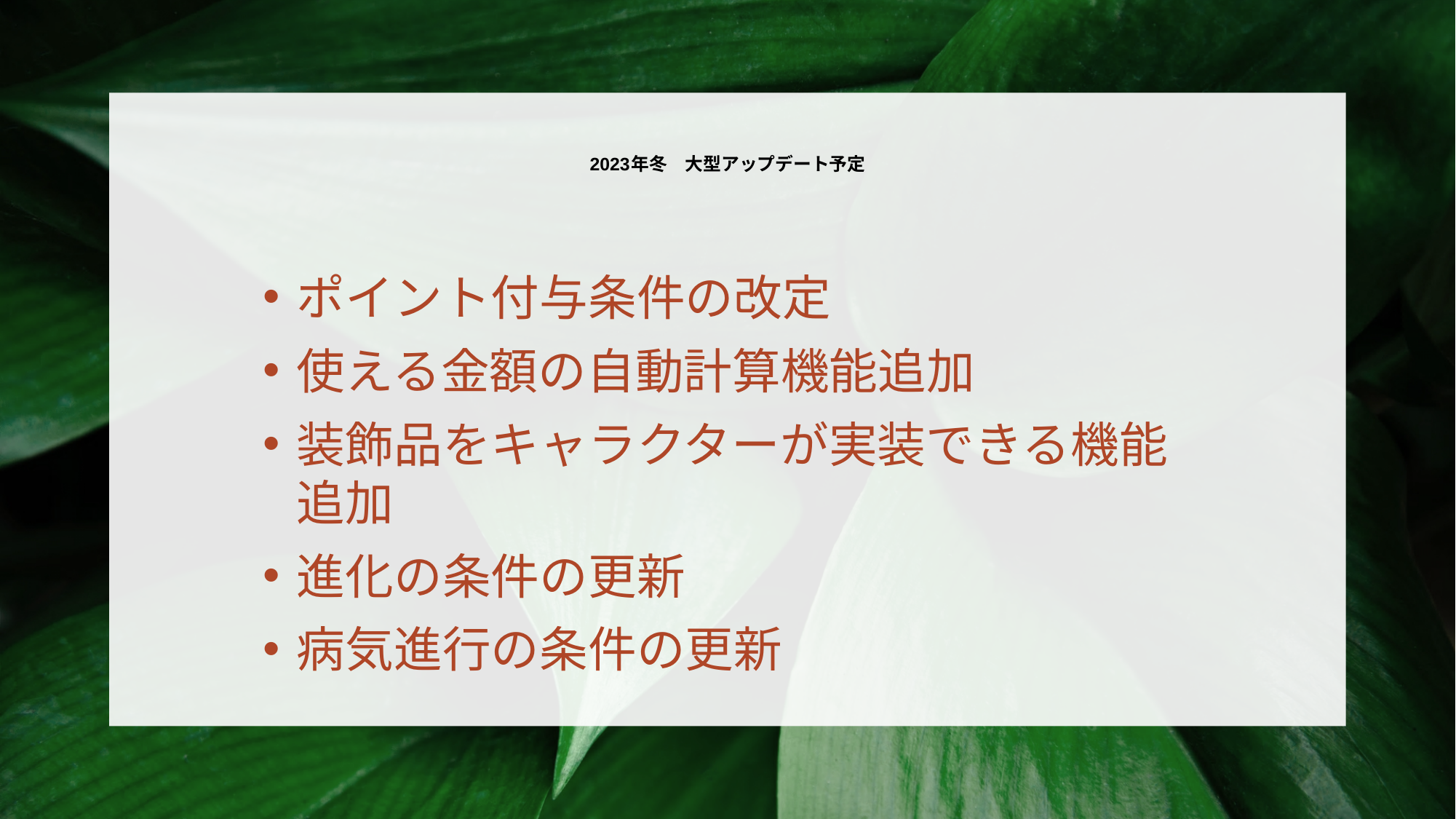

# 2023年冬　大型アップデート予定
ポイント付与条件の改定
使える金額の自動計算機能追加
装飾品をキャラクターが実装できる機能追加
進化の条件の更新
病気進行の条件の更新